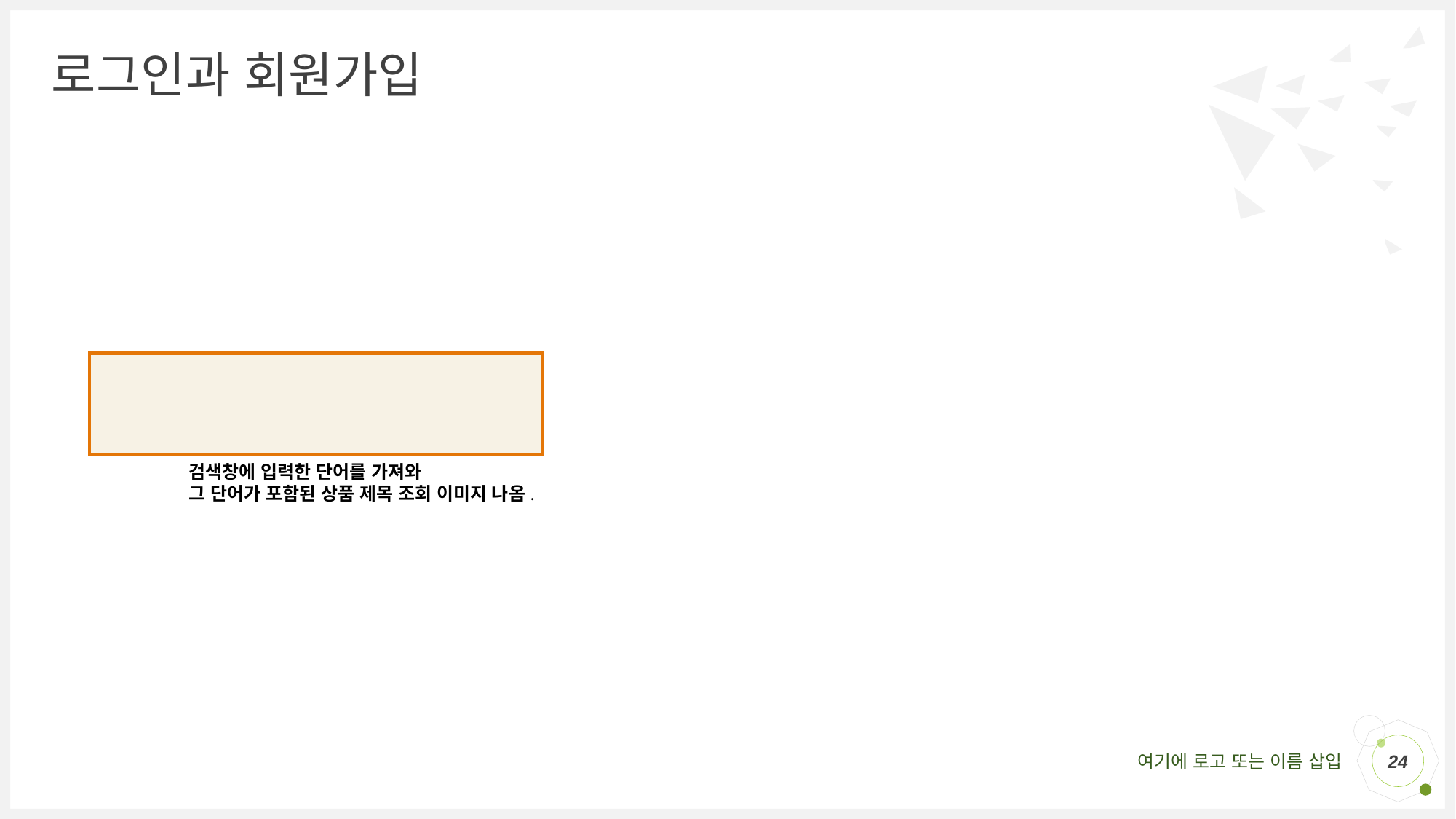

# 로그인과 회원가입

검색창에 입력한 단어를 가져와
그 단어가 포함된 상품 제목 조회 이미지 나옴.
24